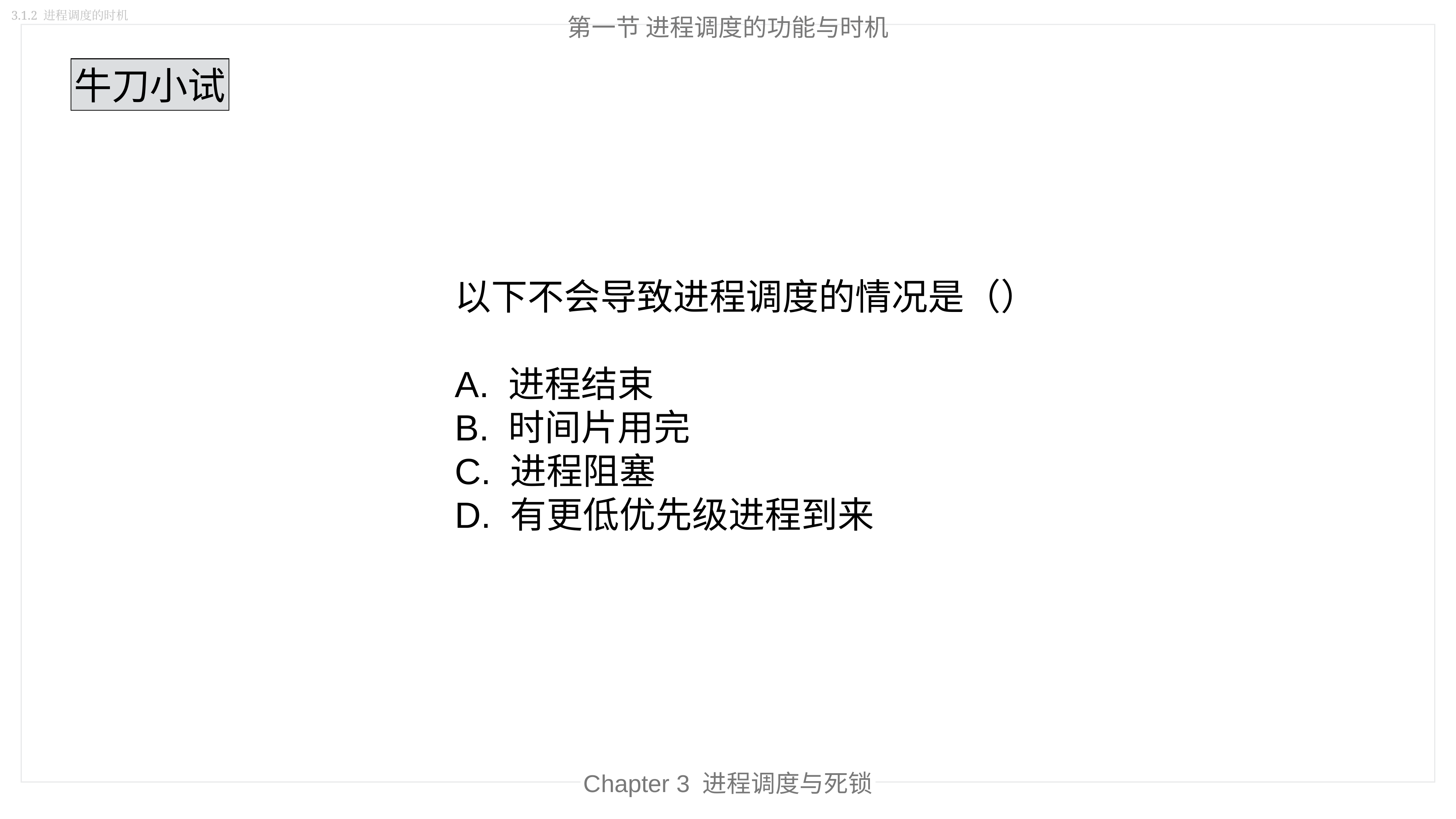

3.1.2 进程调度的时机
第一节 进程调度的功能与时机
牛刀小试
以下不会导致进程调度的情况是（）

A. 进程结束
B. 时间片用完
C. 进程阻塞
D. 有更低优先级进程到来
Chapter 3 进程调度与死锁